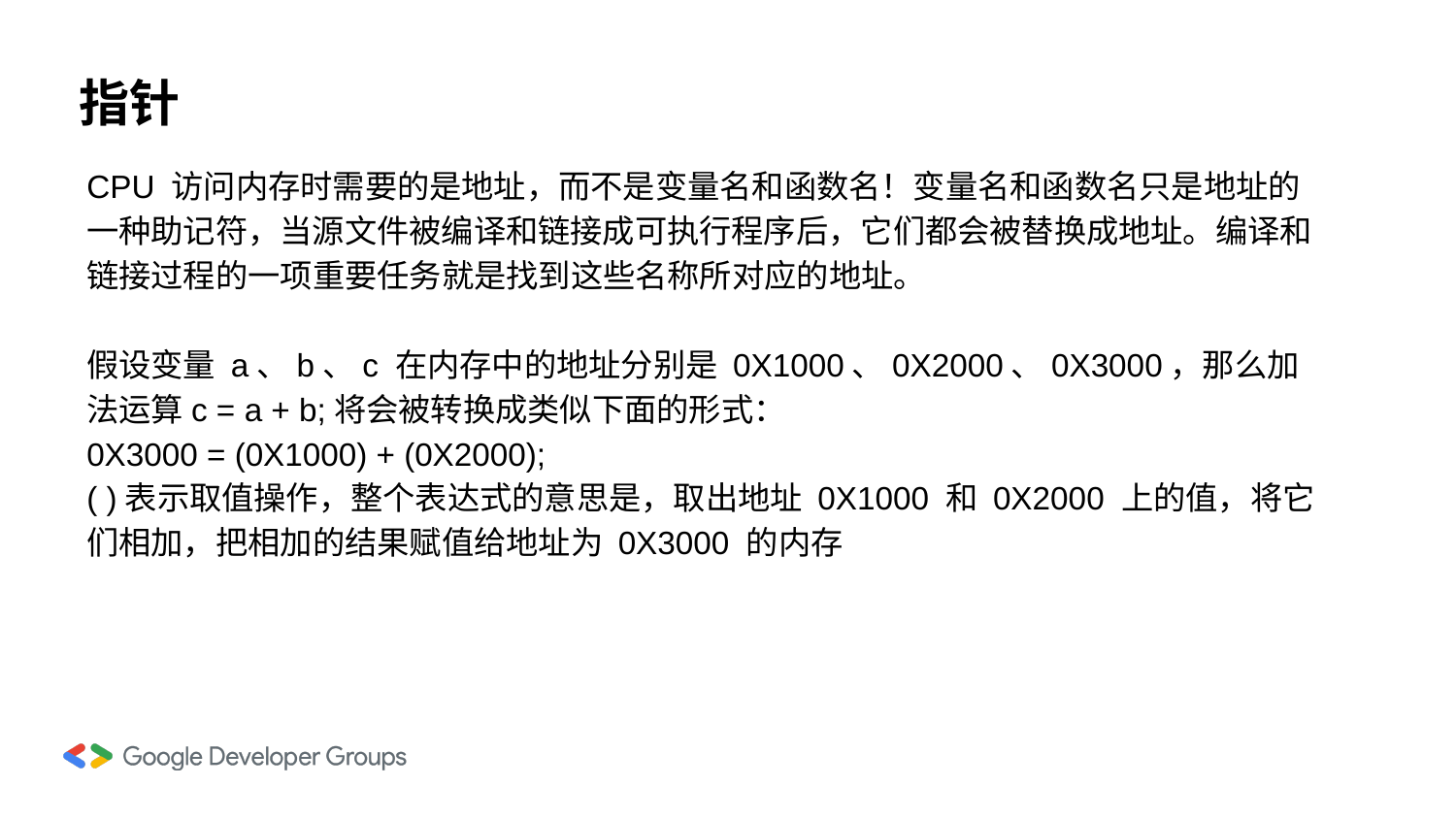

# 指针
CPU 访问内存时需要的是地址，而不是变量名和函数名！变量名和函数名只是地址的一种助记符，当源文件被编译和链接成可执行程序后，它们都会被替换成地址。编译和链接过程的一项重要任务就是找到这些名称所对应的地址。

假设变量 a、b、c 在内存中的地址分别是 0X1000、0X2000、0X3000，那么加法运算c = a + b;将会被转换成类似下面的形式：
0X3000 = (0X1000) + (0X2000);
( )表示取值操作，整个表达式的意思是，取出地址 0X1000 和 0X2000 上的值，将它们相加，把相加的结果赋值给地址为 0X3000 的内存